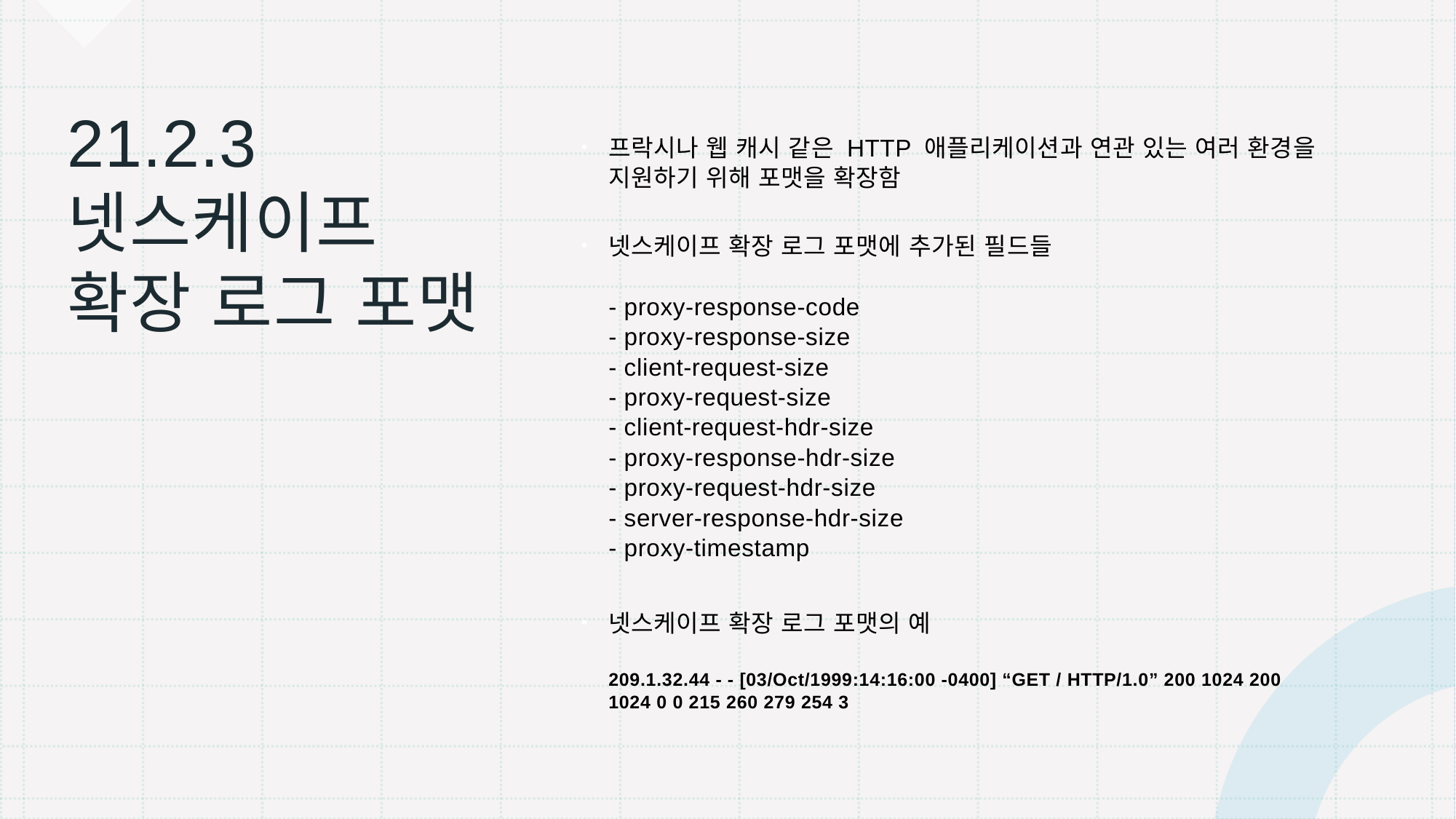

프락시나 웹 캐시 같은 HTTP 애플리케이션과 연관 있는 여러 환경을 지원하기 위해 포맷을 확장함

넷스케이프 확장 로그 포맷에 추가된 필드들
- proxy-response-code
- proxy-response-size
- client-request-size
- proxy-request-size
- client-request-hdr-size
- proxy-response-hdr-size
- proxy-request-hdr-size
- server-response-hdr-size
- proxy-timestamp

넷스케이프 확장 로그 포맷의 예
209.1.32.44 - - [03/Oct/1999:14:16:00 -0400] “GET / HTTP/1.0” 200 1024 200 1024 0 0 215 260 279 254 3
# 21.2.3 넷스케이프 확장 로그 포맷